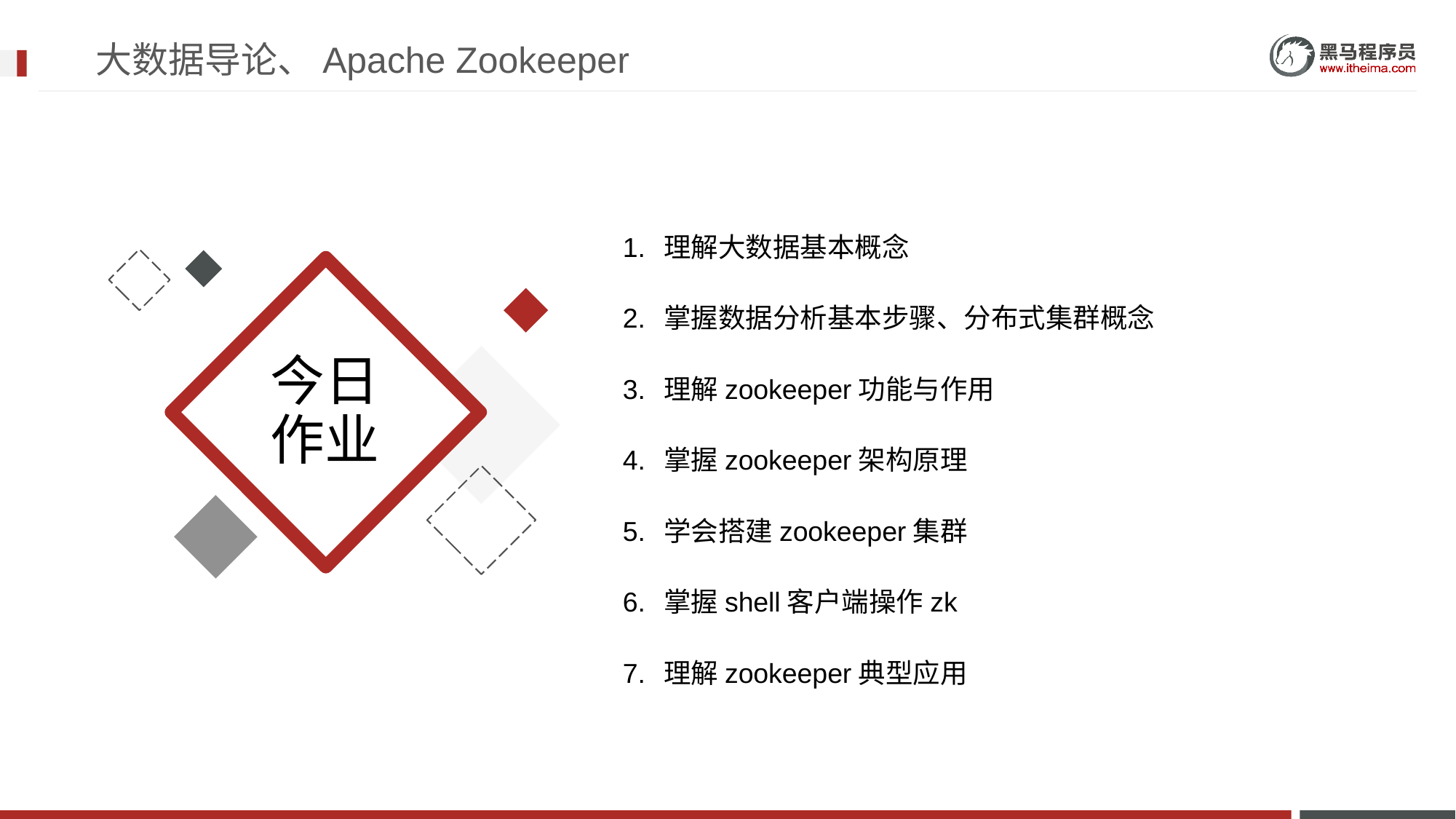

# 大数据导论、Apache Zookeeper
理解大数据基本概念
掌握数据分析基本步骤、分布式集群概念
理解zookeeper功能与作用
掌握zookeeper架构原理
学会搭建zookeeper集群
掌握shell客户端操作zk
理解zookeeper典型应用